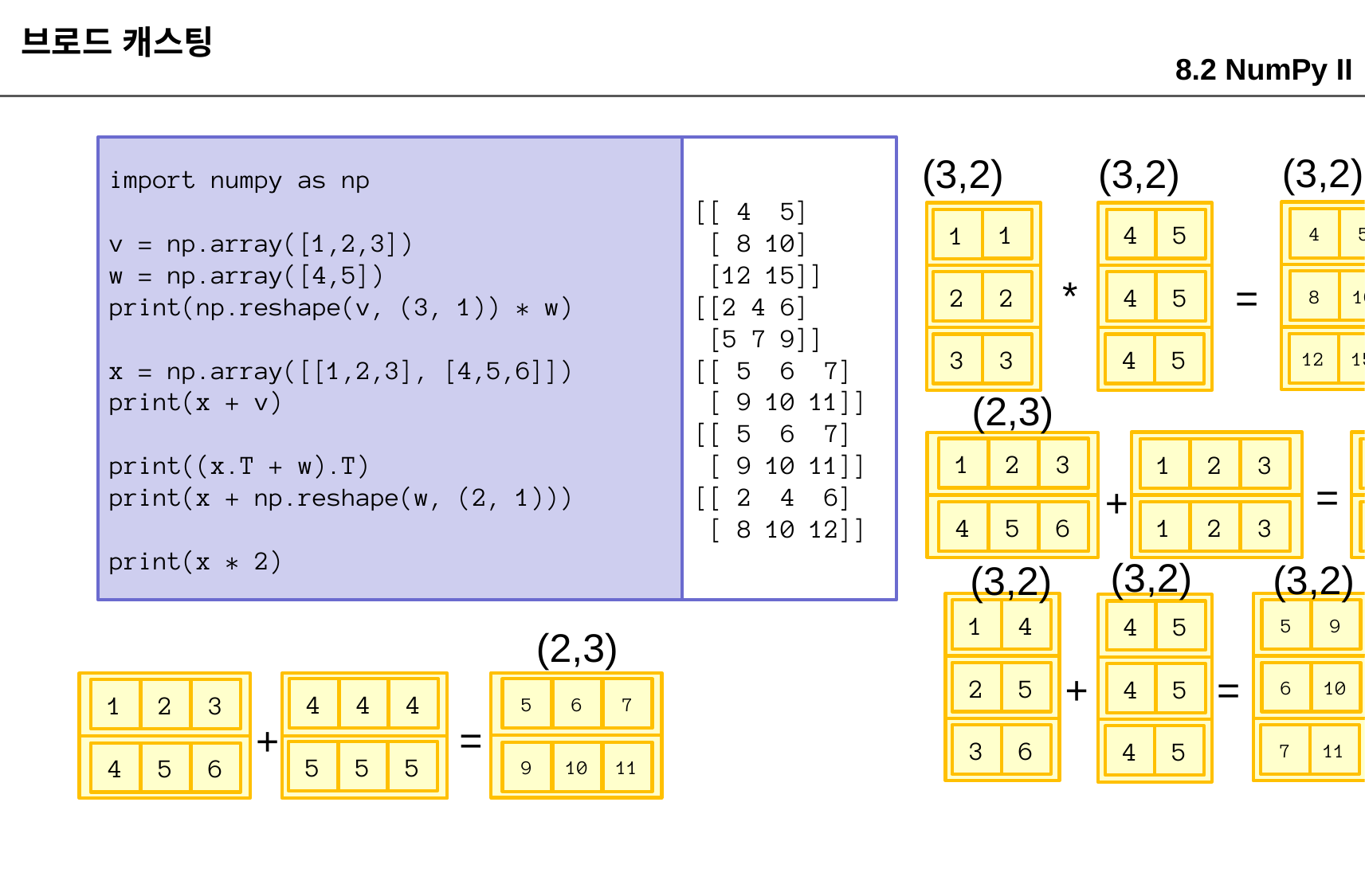

브로드 캐스팅
8.2 NumPy II
import numpy as np

v = np.array([1,2,3])
w = np.array([4,5])
print(np.reshape(v, (3, 1)) * w)

x = np.array([[1,2,3], [4,5,6]])
print(x + v)

print((x.T + w).T)
print(x + np.reshape(w, (2, 1)))

print(x * 2)
[[ 4  5]
 [ 8 10]
 [12 15]]
[[2 4 6]
 [5 7 9]]
[[ 5  6  7]
 [ 9 10 11]]
[[ 5  6  7]
 [ 9 10 11]]
[[ 2  4  6]
 [ 8 10 12]]
(3,2)
(3,2)
(3,2)

4
5
1
4
5
1
*

=
8
10
2
2
4
5

12
15
3
3
4
5
(2,3)

1
2
3
1
2
3
2
4
6
=
+

1
2
3
5
7
9
4
5
6
(3,2)
(3,2)
(3,2)
(2,3)

4
5
9
1
4
5
(2,3)

5
6
7

=
+
2
5
6
10
4
5

4
4
4
5
6
7
1
2
3

9
10
11
=
+

3
6
7
11
4
5

5
5
5
9
10
11
4
5
6